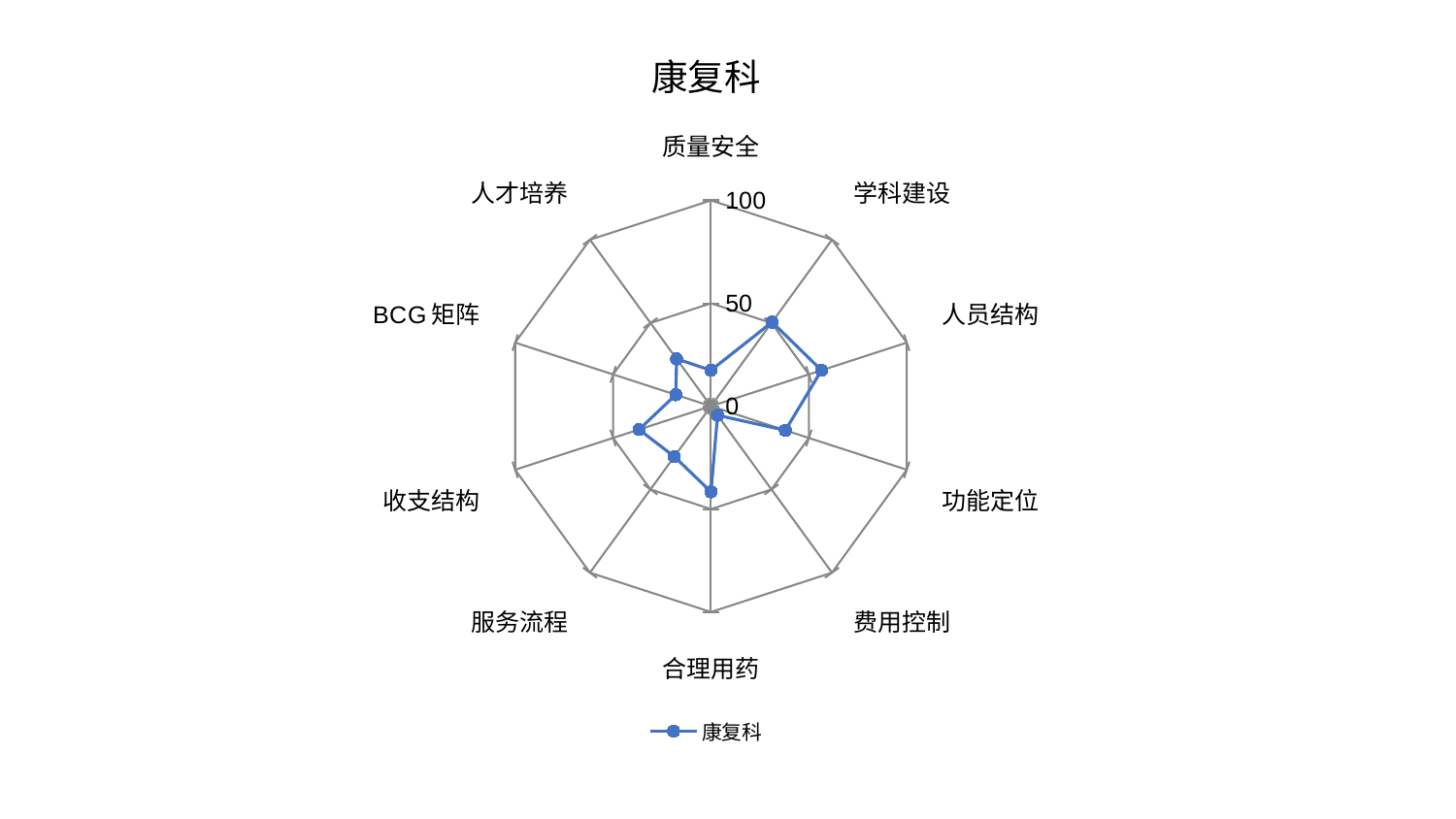

### Chart: 康复科

| Category | 康复科 |
|---|---|
| 质量安全 | 17.44321957363705 |
| 学科建设 | 50.49405812824339 |
| 人员结构 | 56.46178992531378 |
| 功能定位 | 38.01718155814187 |
| 费用控制 | 5.4745904083545005 |
| 合理用药 | 41.624726745812275 |
| 服务流程 | 30.29215878026675 |
| 收支结构 | 36.76546494485024 |
| BCG矩阵 | 17.943961882253827 |
| 人才培养 | 28.42764766293826 |
102